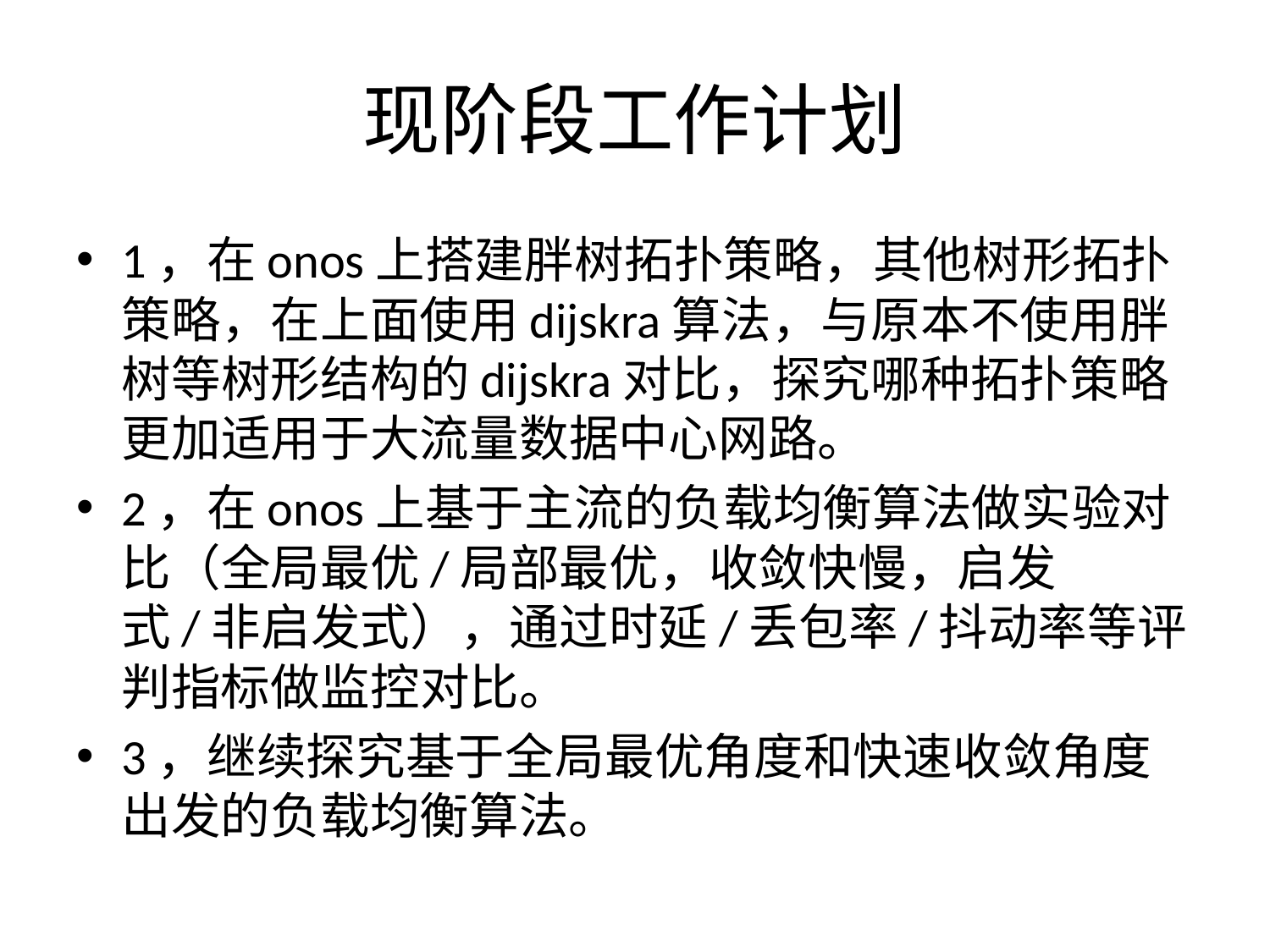

# 现阶段工作计划
1，在onos上搭建胖树拓扑策略，其他树形拓扑策略，在上面使用dijskra算法，与原本不使用胖树等树形结构的dijskra对比，探究哪种拓扑策略更加适用于大流量数据中心网路。
2，在onos上基于主流的负载均衡算法做实验对比（全局最优/局部最优，收敛快慢，启发式/非启发式），通过时延/丢包率/抖动率等评判指标做监控对比。
3，继续探究基于全局最优角度和快速收敛角度出发的负载均衡算法。